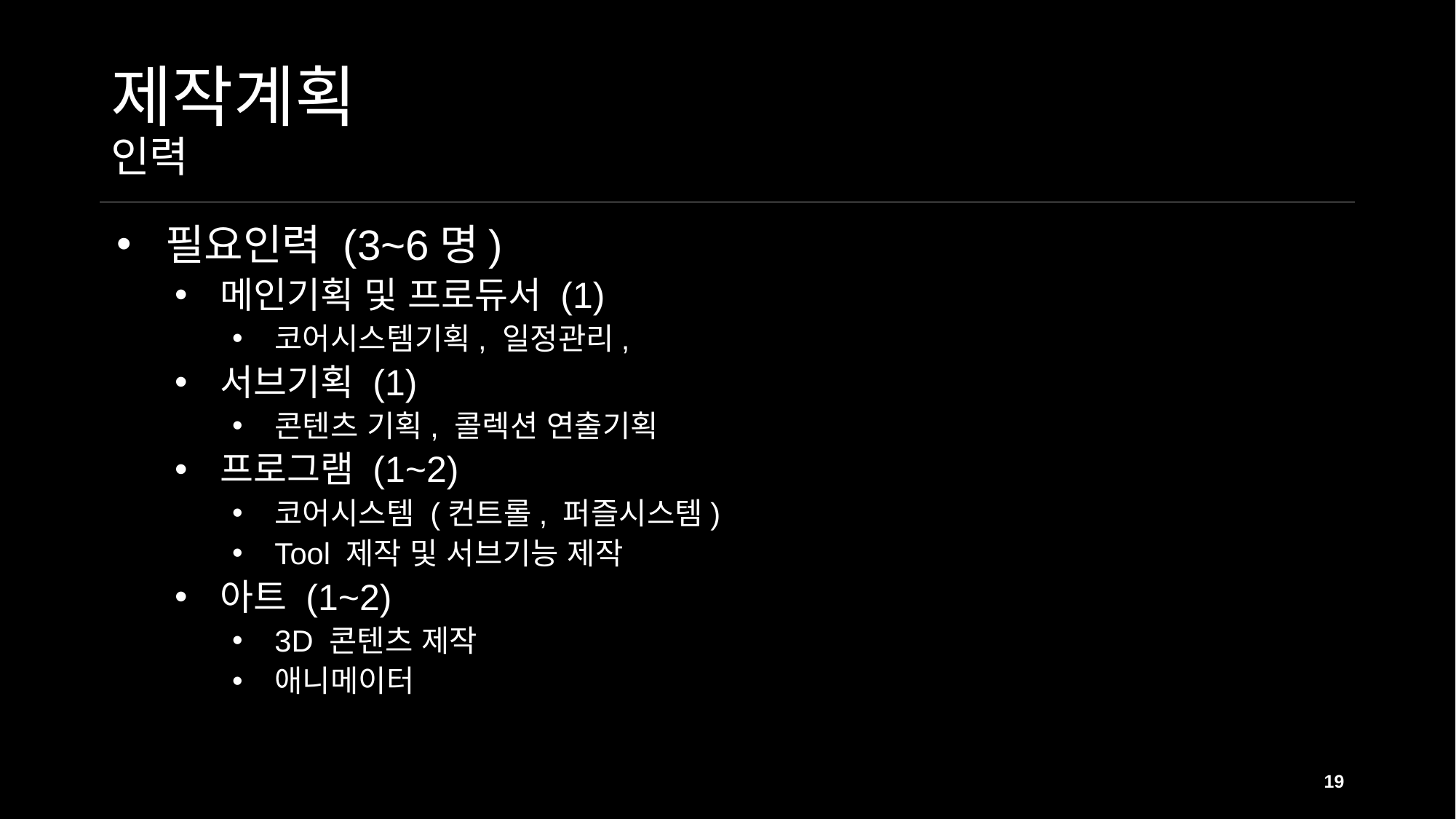

# 제작계획 인력
필요인력 (3~6명)
메인기획 및 프로듀서 (1)
코어시스템기획, 일정관리,
서브기획 (1)
콘텐츠 기획, 콜렉션 연출기획
프로그램 (1~2)
코어시스템 (컨트롤, 퍼즐시스템)
Tool 제작 및 서브기능 제작
아트 (1~2)
3D 콘텐츠 제작
애니메이터
19